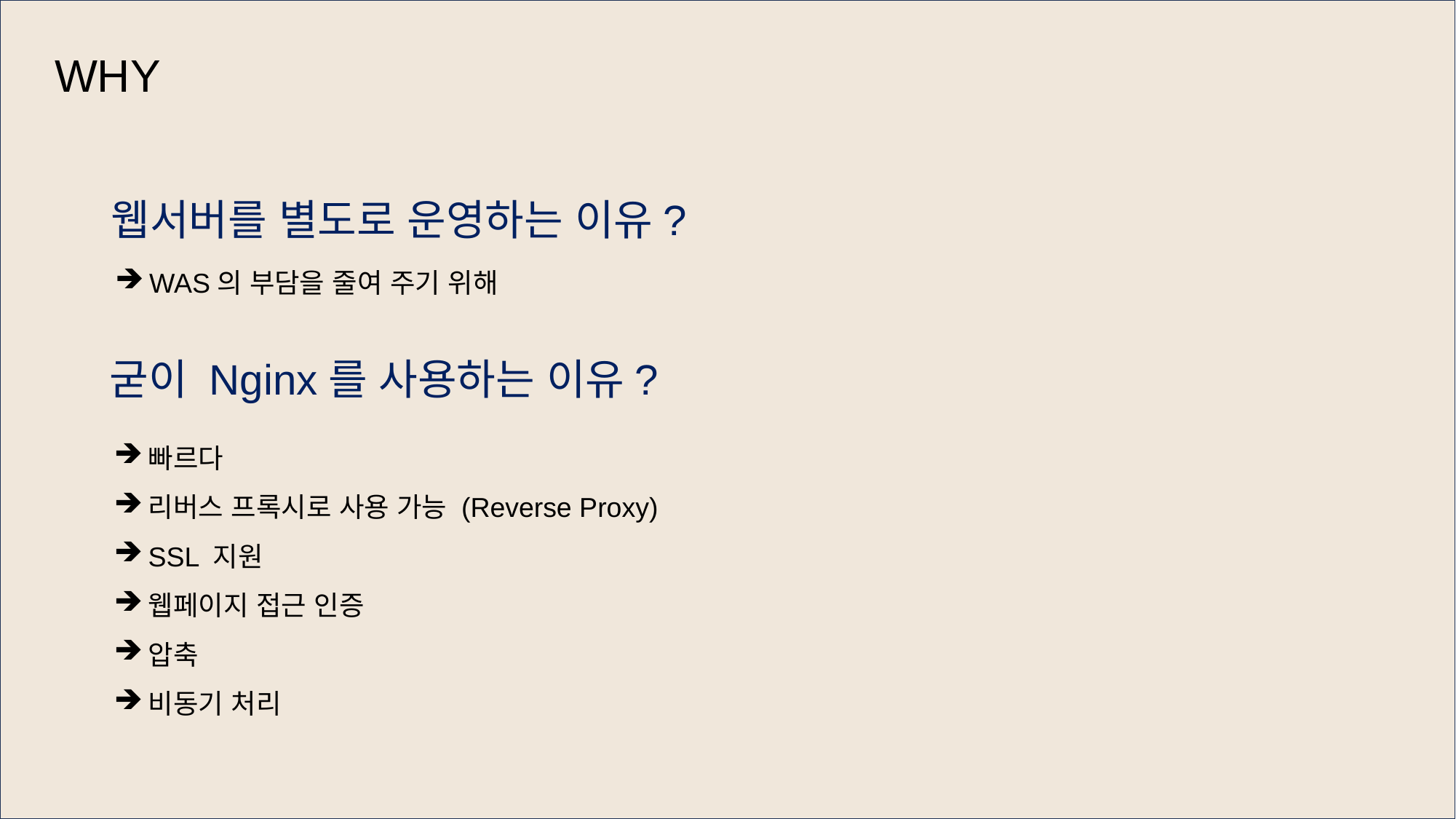

WHY
웹서버를 별도로 운영하는 이유?
WAS의 부담을 줄여 주기 위해

굳이 Nginx를 사용하는 이유?
빠르다
리버스 프록시로 사용 가능 (Reverse Proxy)
SSL 지원
웹페이지 접근 인증
압축
비동기 처리